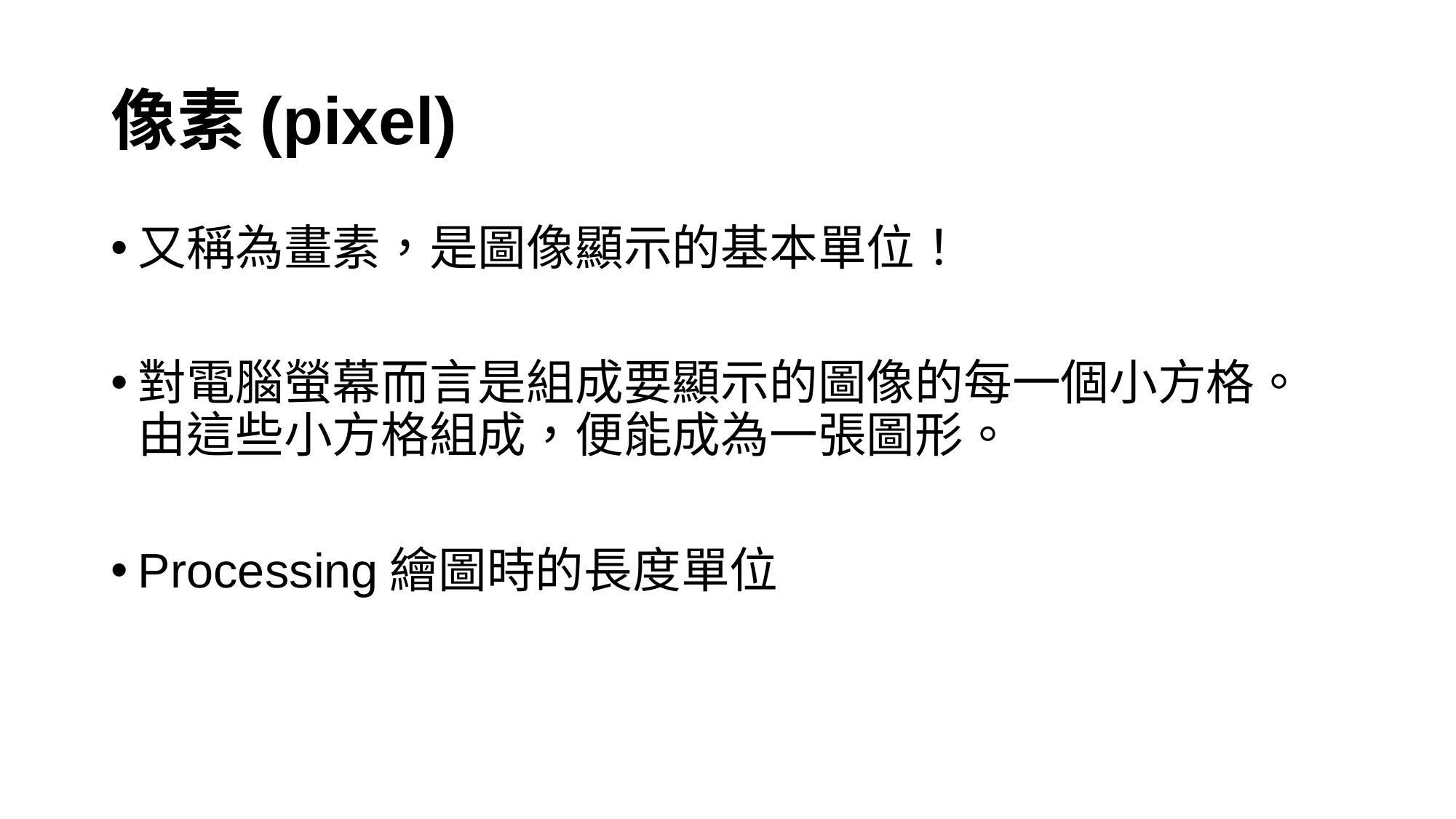

# 像素(pixel)
又稱為畫素，是圖像顯示的基本單位！

對電腦螢幕而言是組成要顯示的圖像的每一個小方格。由這些小方格組成，便能成為一張圖形。

Processing繪圖時的長度單位